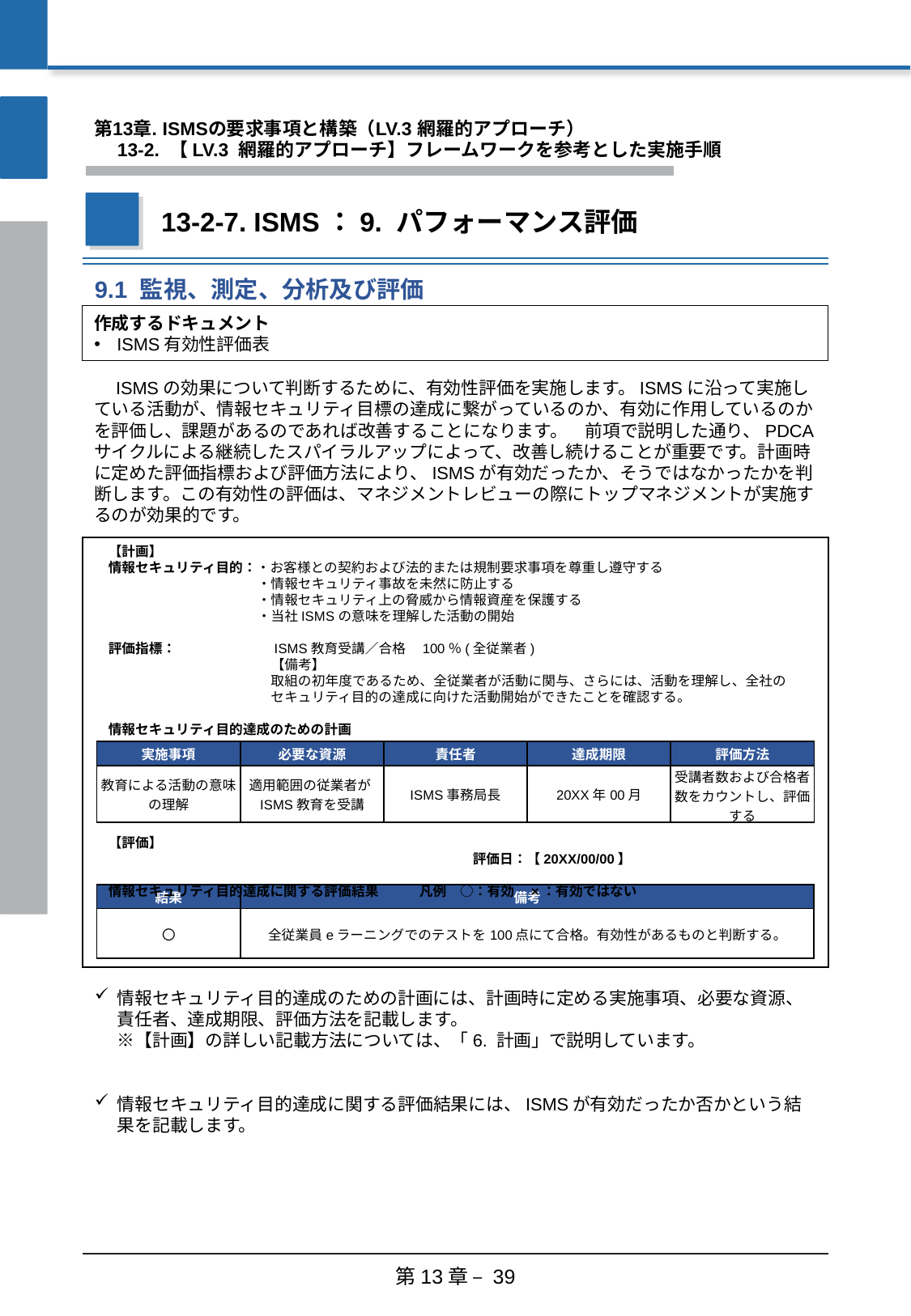

第13章. ISMSの要求事項と構築（LV.3 網羅的アプローチ）
　13-2. 【LV.3 網羅的アプローチ】フレームワークを参考とした実施手順
13-2-7. ISMS：9. パフォーマンス評価
9.1 監視、測定、分析及び評価
作成するドキュメント
ISMS有効性評価表
　ISMSの効果について判断するために、有効性評価を実施します。ISMSに沿って実施している活動が、情報セキュリティ目標の達成に繋がっているのか、有効に作用しているのかを評価し、課題があるのであれば改善することになります。　前項で説明した通り、PDCAサイクルによる継続したスパイラルアップによって、改善し続けることが重要です。計画時に定めた評価指標および評価方法により、ISMSが有効だったか、そうではなかったかを判断します。この有効性の評価は、マネジメントレビューの際にトップマネジメントが実施するのが効果的です。

【計画】
情報セキュリティ目的：・お客様との契約および法的または規制要求事項を尊重し遵守する
　　　　　　　　　　　・情報セキュリティ事故を未然に防止する
　　　　　　　　　　　・情報セキュリティ上の脅威から情報資産を保護する
　　　　　　　　　　　・当社ISMSの意味を理解した活動の開始

評価指標：　　　　　　　ISMS教育受講／合格　100％(全従業者)
　　　　　　　　　　　　【備考】
　　　　　　　　　　　　取組の初年度であるため、全従業者が活動に関与、さらには、活動を理解し、全社の
　　　　　　　　　　　　セキュリティ目的の達成に向けた活動開始ができたことを確認する。

情報セキュリティ目的達成のための計画
| 実施事項 | 必要な資源 | 責任者 | 達成期限 | 評価方法 |
| --- | --- | --- | --- | --- |
| 教育による活動の意味の理解 | 適用範囲の従業者がISMS教育を受講 | ISMS事務局長 | 20XX年00月 | 受講者数および合格者数をカウントし、評価する |
【評価】								評価日：【20XX/00/00】

情報セキュリティ目的達成に関する評価結果　　　凡例　○：有効　×：有効ではない
| 結果 | 備考 |
| --- | --- |
| 〇 | 全従業員eラーニングでのテストを100点にて合格。有効性があるものと判断する。 |
情報セキュリティ目的達成のための計画には、計画時に定める実施事項、必要な資源、責任者、達成期限、評価方法を記載します。
※【計画】の詳しい記載方法については、「6. 計画」で説明しています。

情報セキュリティ目的達成に関する評価結果には、ISMSが有効だったか否かという結果を記載します。
第13章 – 39